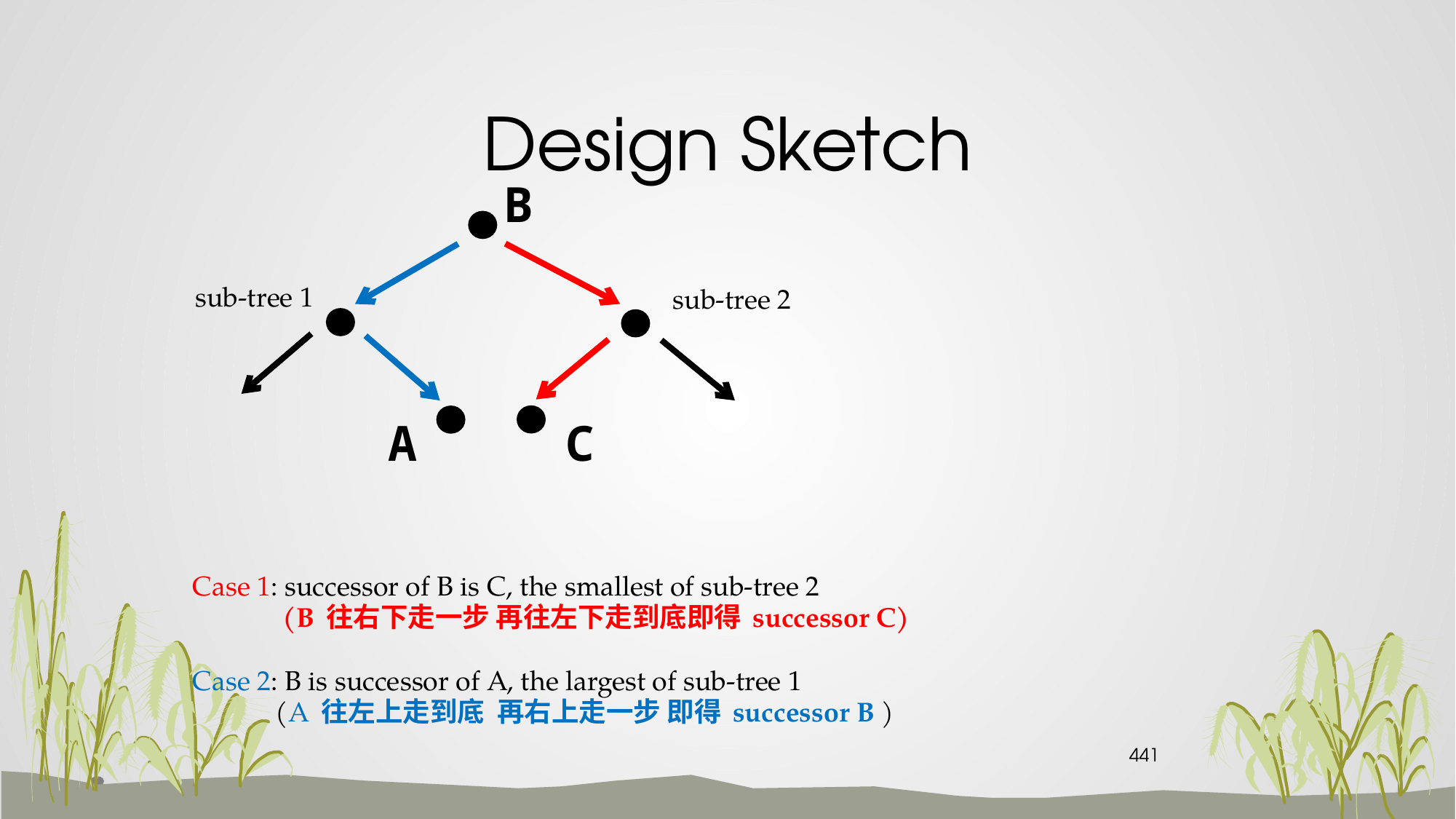

# Design Sketch
B

Case 1: successor of B is C, the smallest of sub-tree 2
             (B 往右下走一步 再往左下走到底即得 successor C)

Case 2: B is successor of A, the largest of sub-tree 1
            (A 往左上走到底  再右上走一步 即得 successor B )

sub-tree 1
sub-tree 2

A
C
441